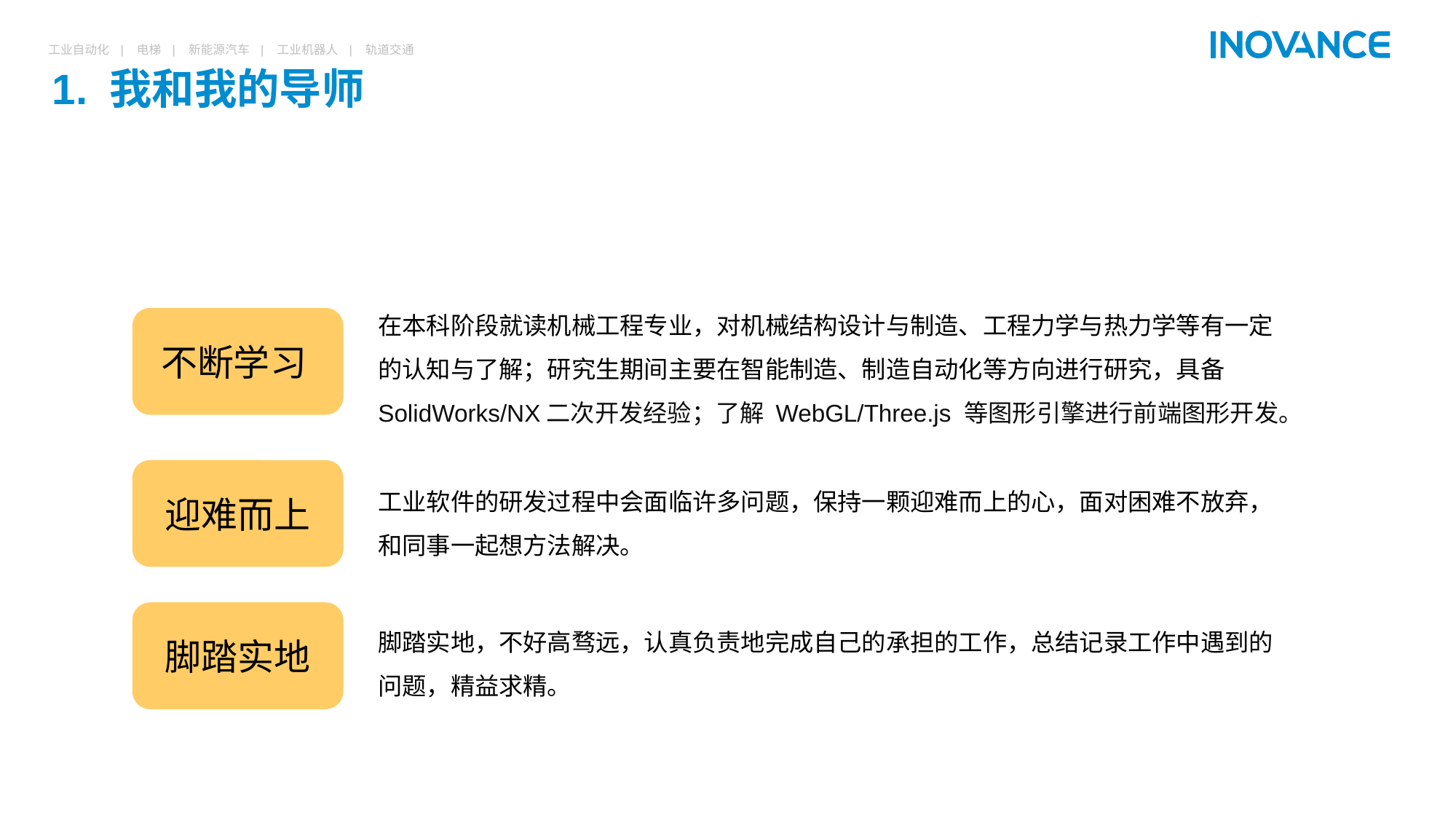

# 1. 我和我的导师
在本科阶段就读机械工程专业，对机械结构设计与制造、工程力学与热力学等有一定的认知与了解；研究生期间主要在智能制造、制造自动化等方向进行研究，具备
SolidWorks/NX二次开发经验；了解 WebGL/Three.js 等图形引擎进行前端图形开发。
不断学习
迎难而上
工业软件的研发过程中会面临许多问题，保持一颗迎难而上的心，面对困难不放弃，和同事一起想方法解决。
脚踏实地
脚踏实地，不好高骛远，认真负责地完成自己的承担的工作，总结记录工作中遇到的问题，精益求精。